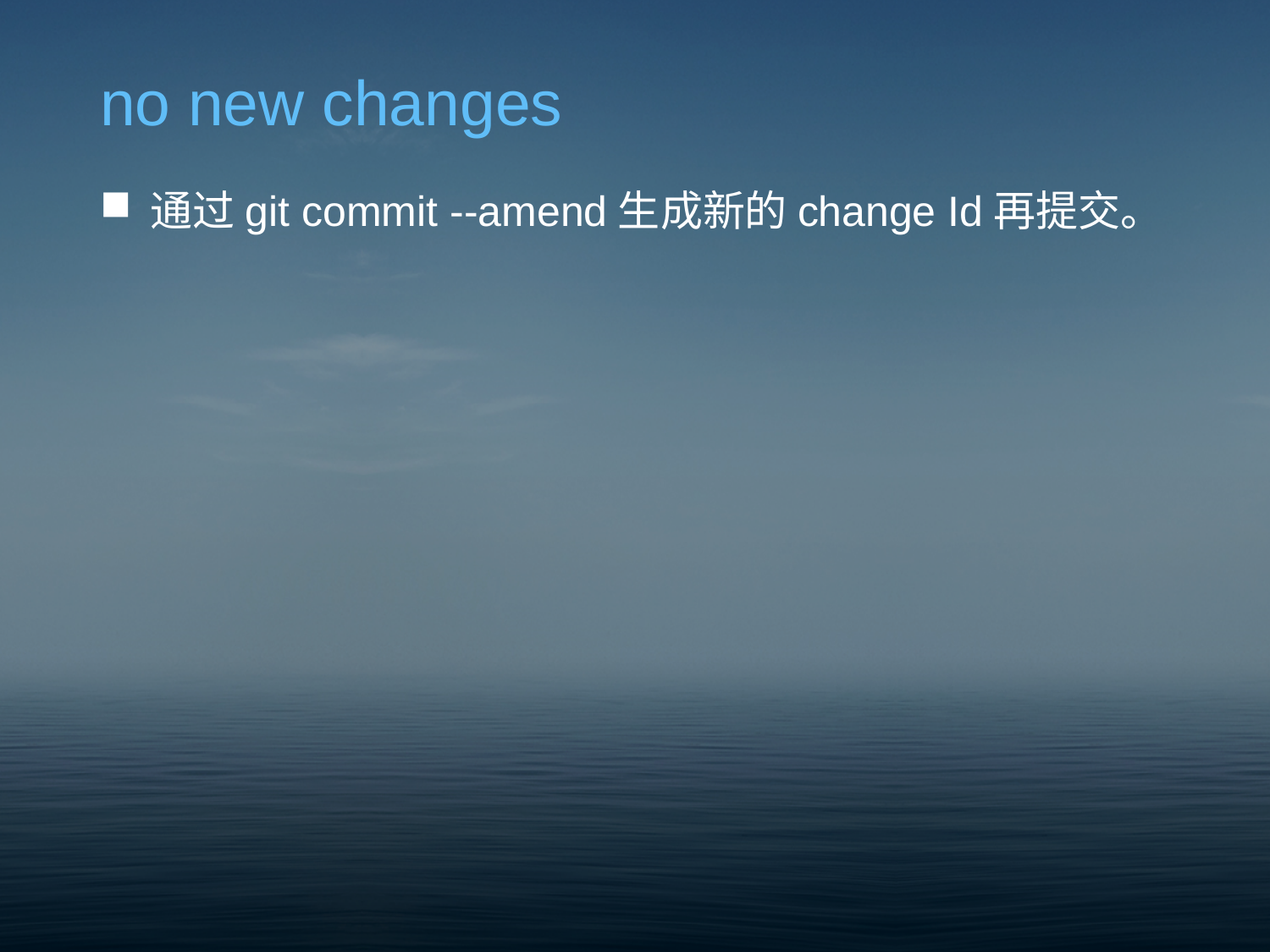

# no new changes
通过git commit --amend生成新的change Id再提交。